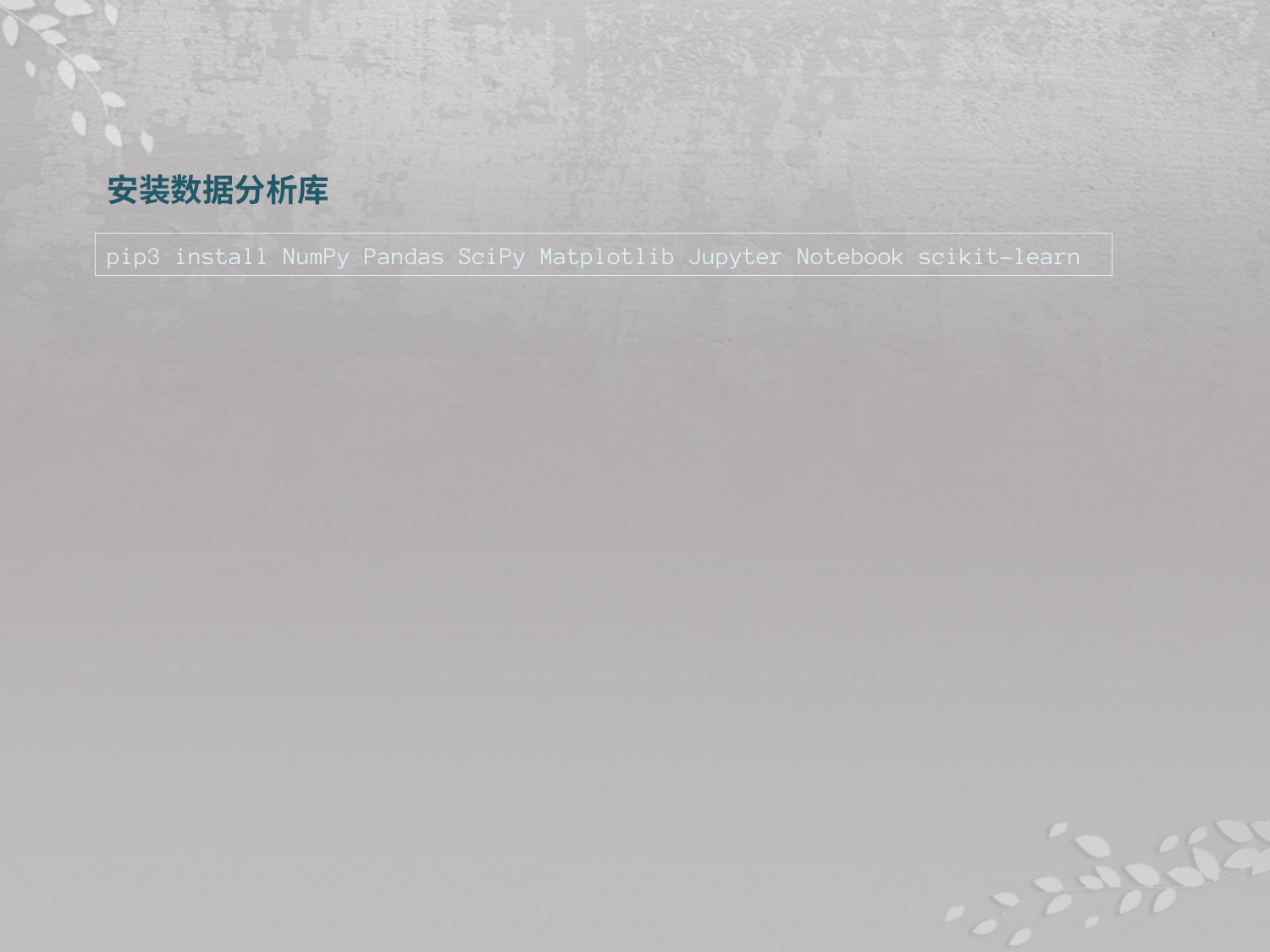

安装数据分析库

pip3 install NumPy Pandas SciPy Matplotlib Jupyter Notebook scikit-learn